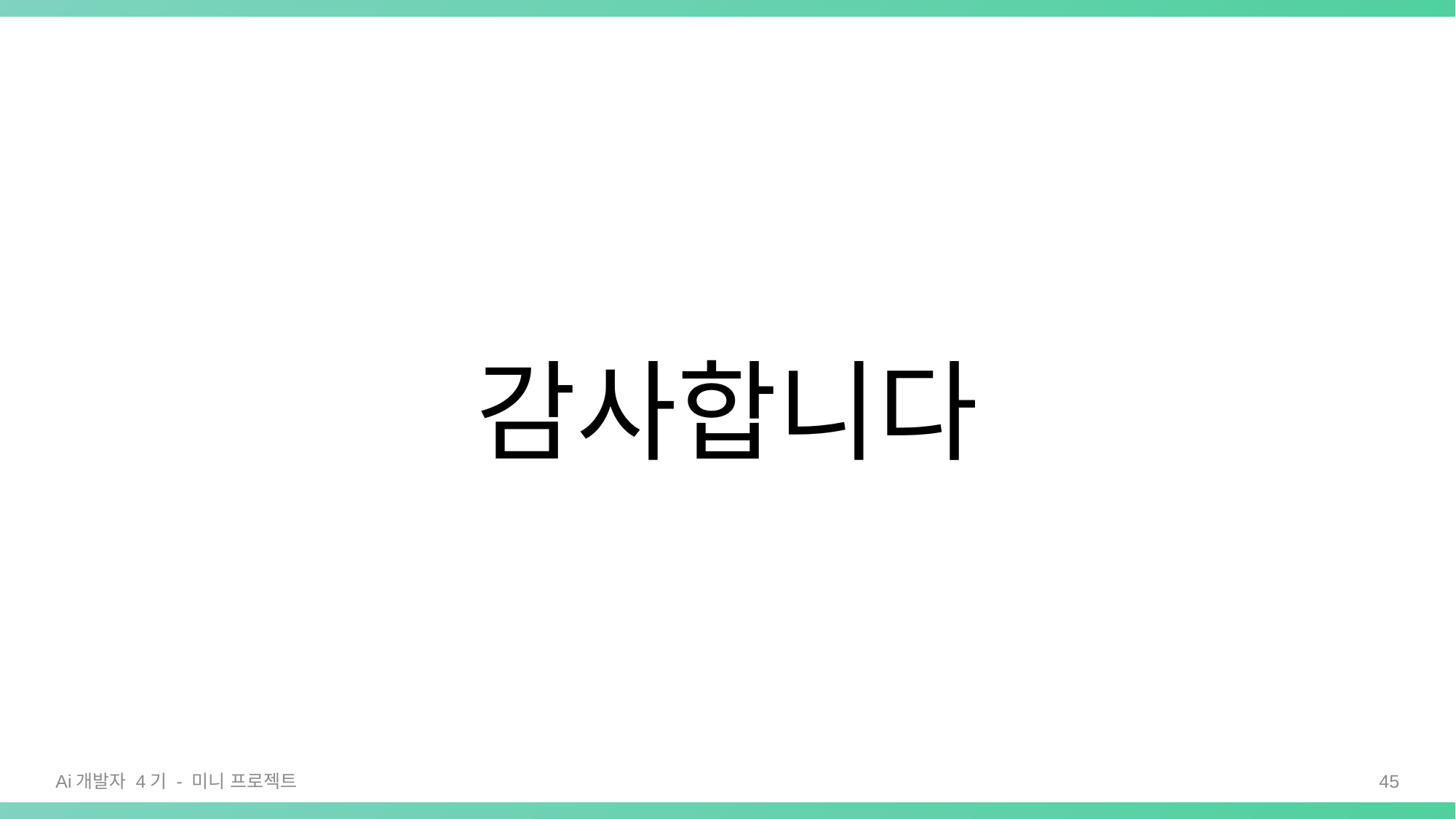

감사합니다
Ai개발자 4기 - 미니 프로젝트
45